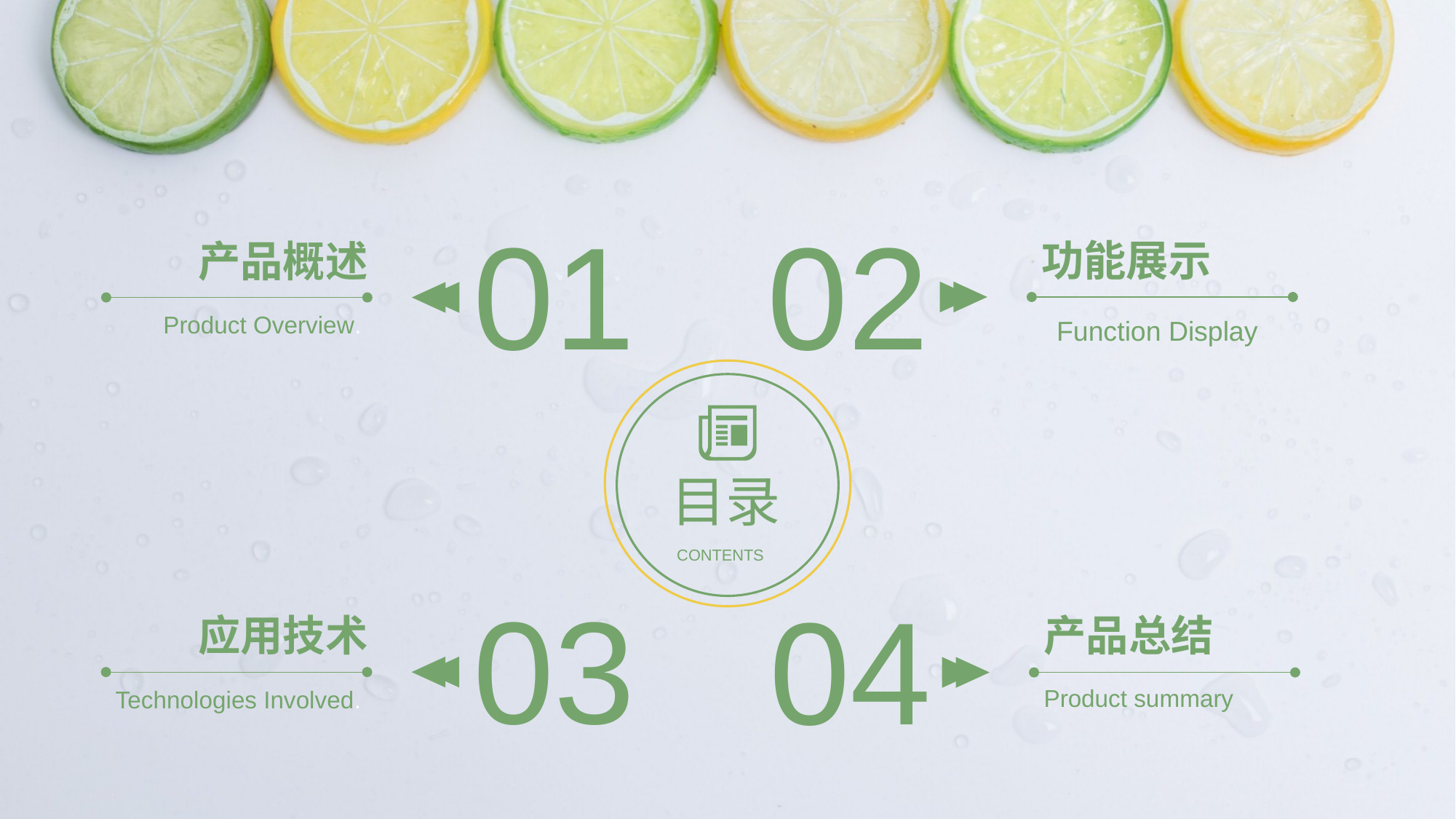

01
产品概述

Product Overview.
02
功能展示

Function Display

目录
CONTENTS
03
应用技术

Technologies Involved.
04
产品总结

Product summary